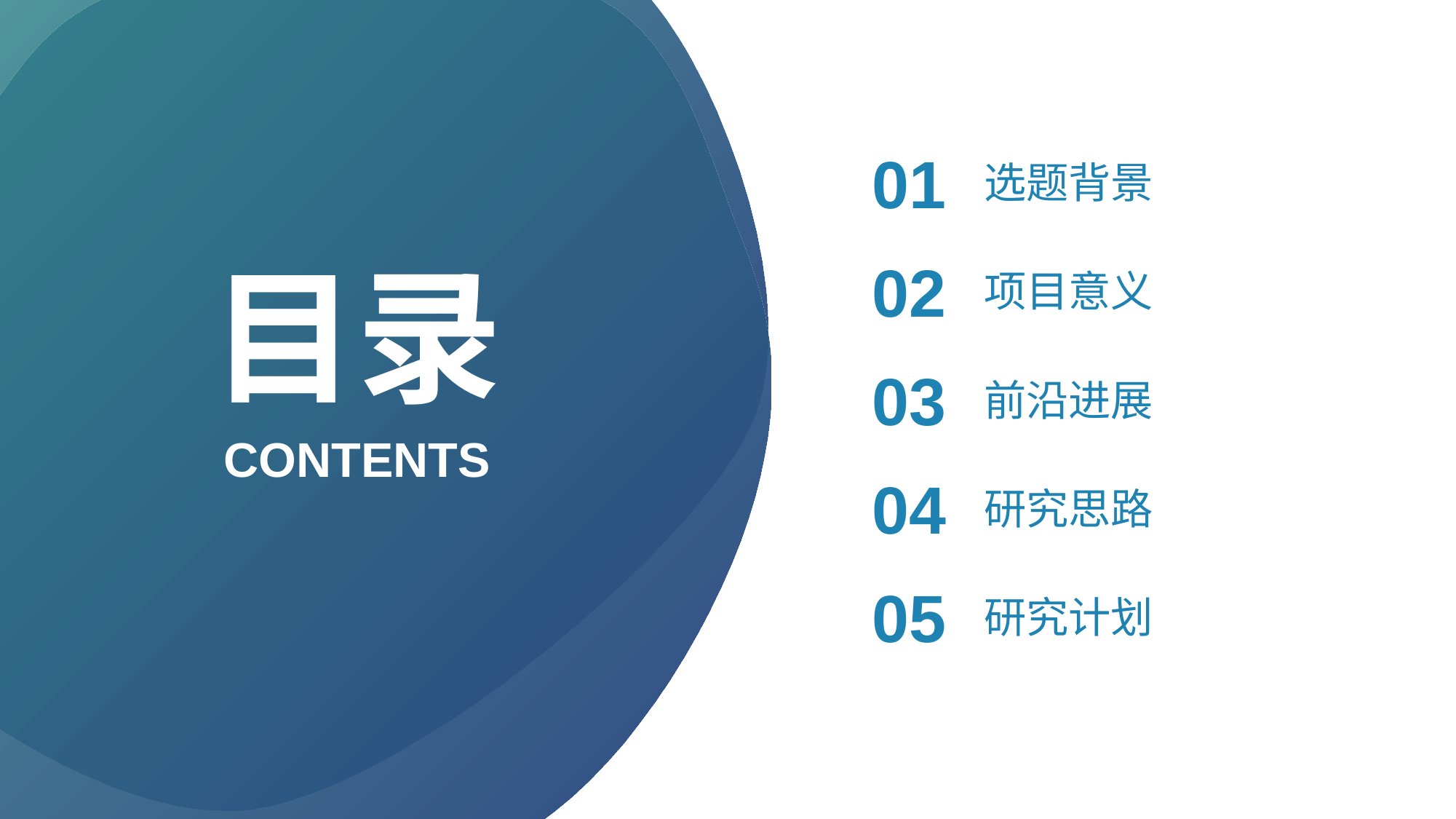

01
选题背景
目录
02
项目意义
03
前沿进展
CONTENTS
04
研究思路
05
研究计划